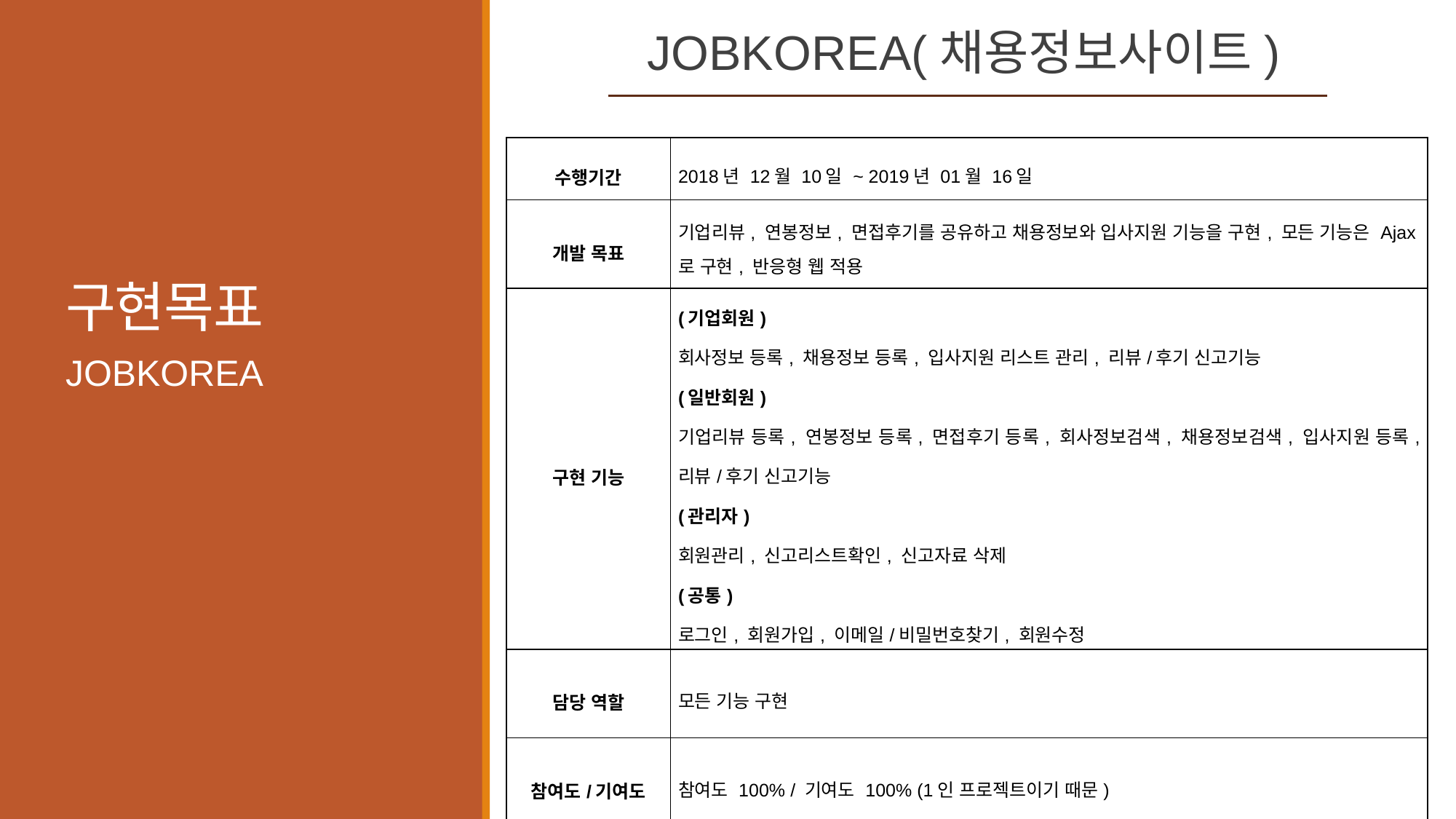

JOBKOREA(채용정보사이트)
# 구현목표
| 수행기간 | 2018년 12월 10일 ~ 2019년 01월 16일 |
| --- | --- |
| 개발 목표 | 기업리뷰, 연봉정보, 면접후기를 공유하고 채용정보와 입사지원 기능을 구현, 모든 기능은 Ajax로 구현, 반응형 웹 적용 |
| 구현 기능 | (기업회원) 회사정보 등록, 채용정보 등록, 입사지원 리스트 관리, 리뷰/후기 신고기능 (일반회원) 기업리뷰 등록, 연봉정보 등록, 면접후기 등록, 회사정보검색, 채용정보검색, 입사지원 등록, 리뷰/후기 신고기능 (관리자) 회원관리, 신고리스트확인, 신고자료 삭제 (공통) 로그인, 회원가입, 이메일/비밀번호찾기, 회원수정 |
| 담당 역할 | 모든 기능 구현 |
| 참여도/기여도 | 참여도 100% / 기여도 100% (1인 프로젝트이기 때문) |
JOBKOREA